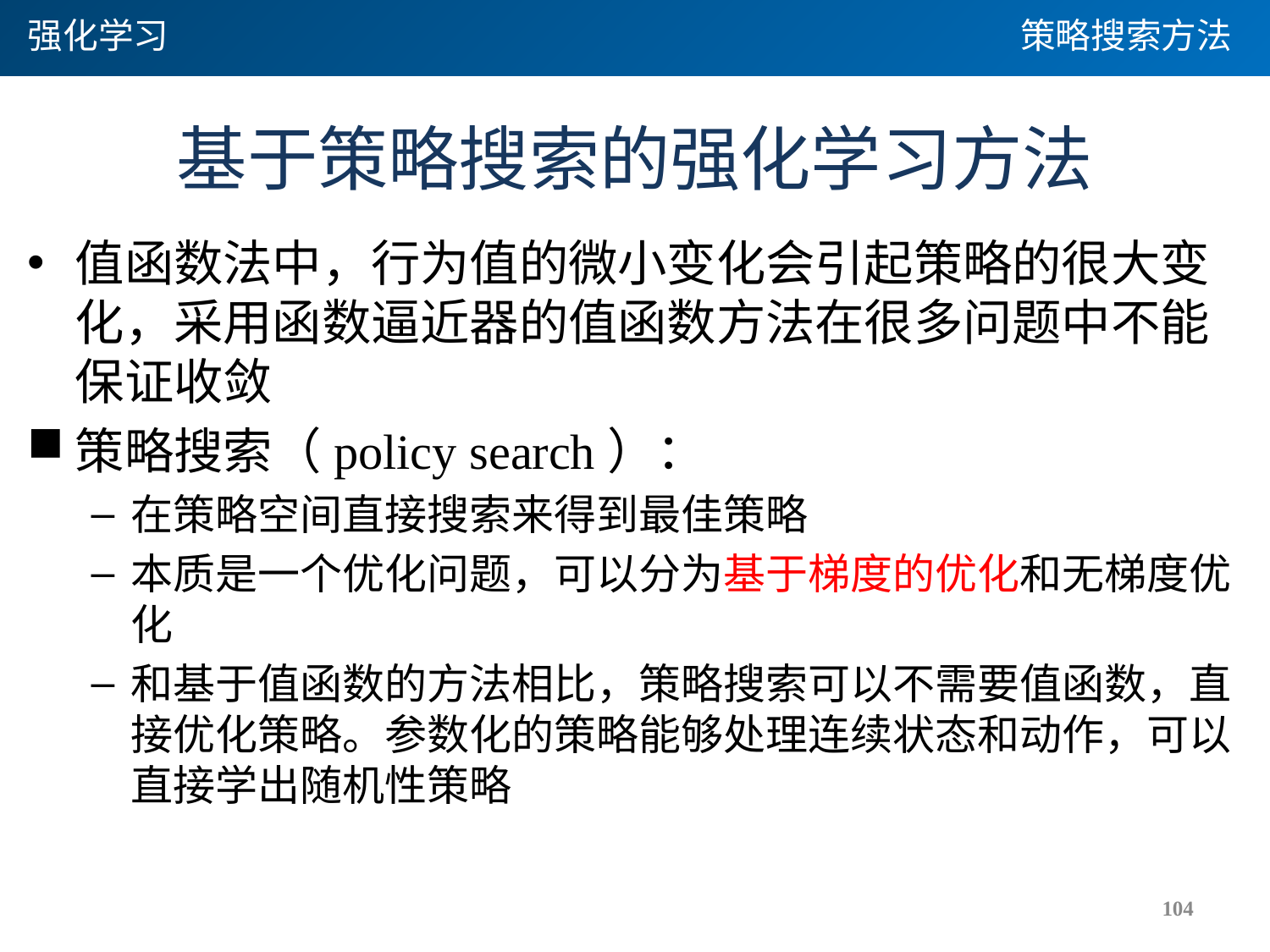

强化学习
策略搜索方法
# 基于策略搜索的强化学习方法
值函数法中，行为值的微小变化会引起策略的很大变化，采用函数逼近器的值函数方法在很多问题中不能保证收敛
策略搜索（policy search）：
在策略空间直接搜索来得到最佳策略
本质是一个优化问题，可以分为基于梯度的优化和无梯度优化
和基于值函数的方法相比，策略搜索可以不需要值函数，直接优化策略。参数化的策略能够处理连续状态和动作，可以直接学出随机性策略
104